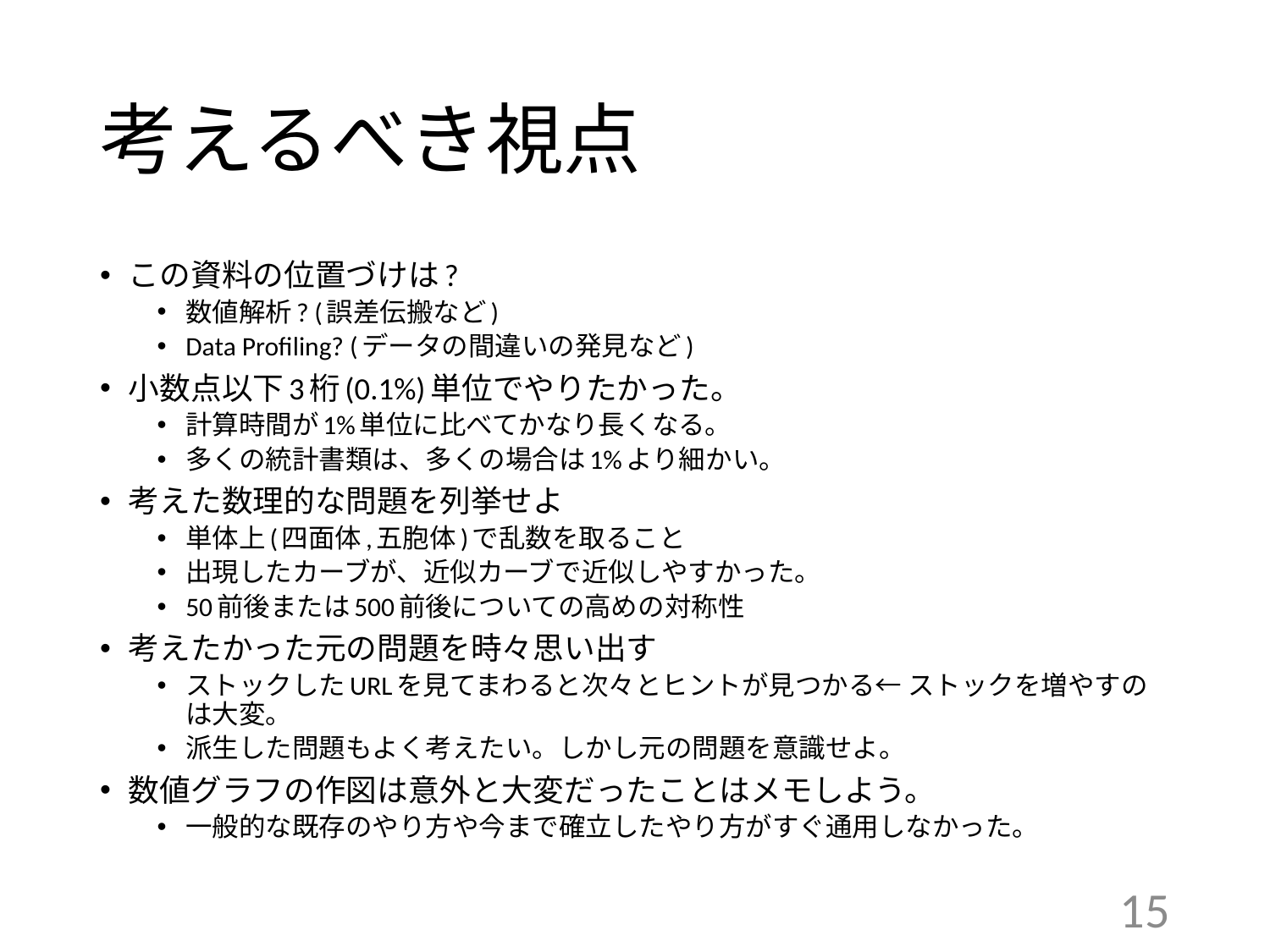

# 考えるべき視点
この資料の位置づけは?
数値解析? (誤差伝搬など)
Data Profiling? (データの間違いの発見など)
小数点以下3桁(0.1%)単位でやりたかった。
計算時間が1%単位に比べてかなり長くなる。
多くの統計書類は、多くの場合は1%より細かい。
考えた数理的な問題を列挙せよ
単体上(四面体,五胞体)で乱数を取ること
出現したカーブが、近似カーブで近似しやすかった。
50前後または500前後についての高めの対称性
考えたかった元の問題を時々思い出す
ストックしたURLを見てまわると次々とヒントが見つかる← ストックを増やすのは大変。
派生した問題もよく考えたい。しかし元の問題を意識せよ。
数値グラフの作図は意外と大変だったことはメモしよう。
一般的な既存のやり方や今まで確立したやり方がすぐ通用しなかった。

15